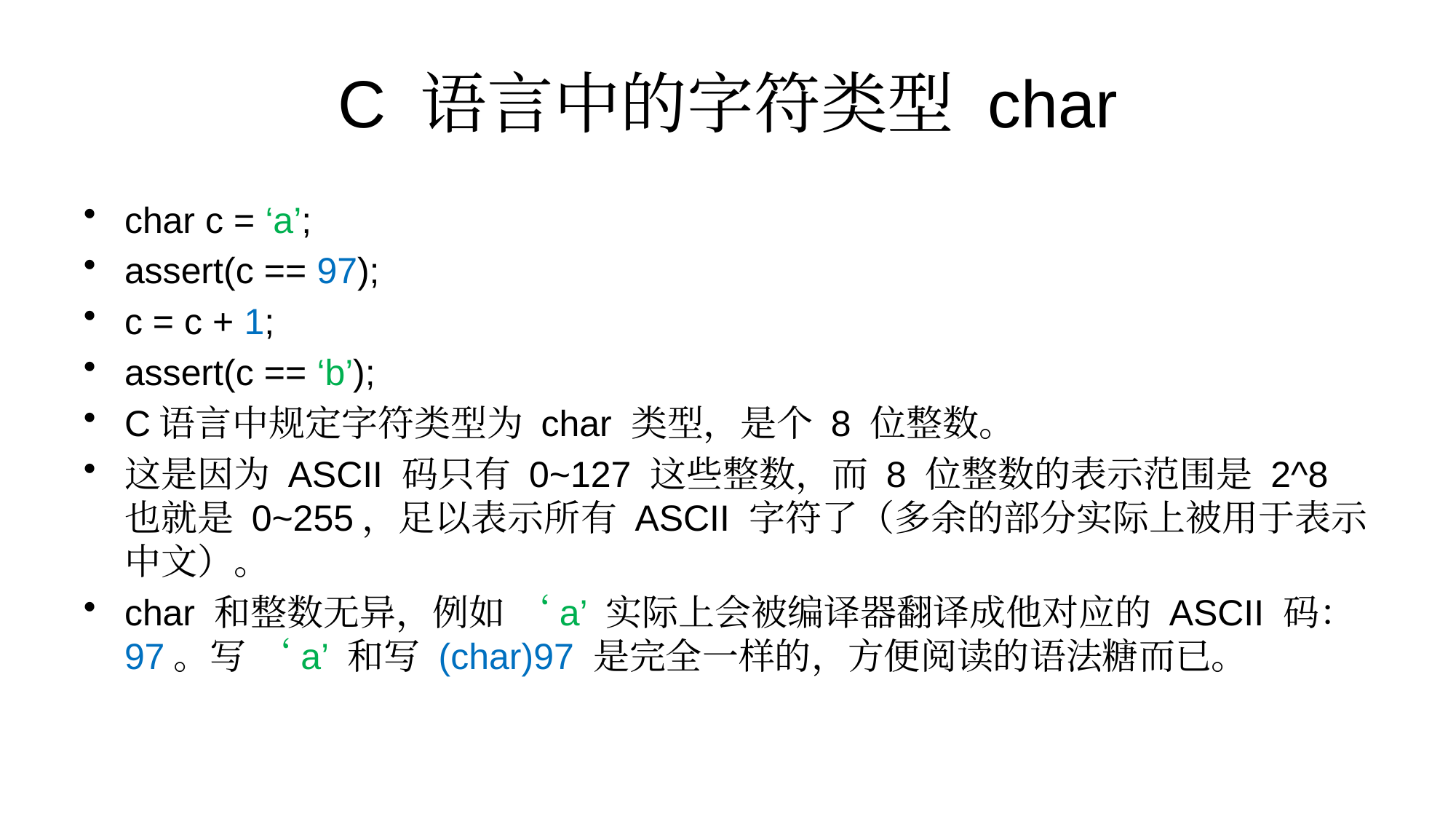

# C 语言中的字符类型 char
char c = ‘a’;
assert(c == 97);
c = c + 1;
assert(c == ‘b’);
C语言中规定字符类型为 char 类型，是个 8 位整数。
这是因为 ASCII 码只有 0~127 这些整数，而 8 位整数的表示范围是 2^8 也就是 0~255，足以表示所有 ASCII 字符了（多余的部分实际上被用于表示中文）。
char 和整数无异，例如 ‘a’ 实际上会被编译器翻译成他对应的 ASCII 码：97。写 ‘a’ 和写 (char)97 是完全一样的，方便阅读的语法糖而已。